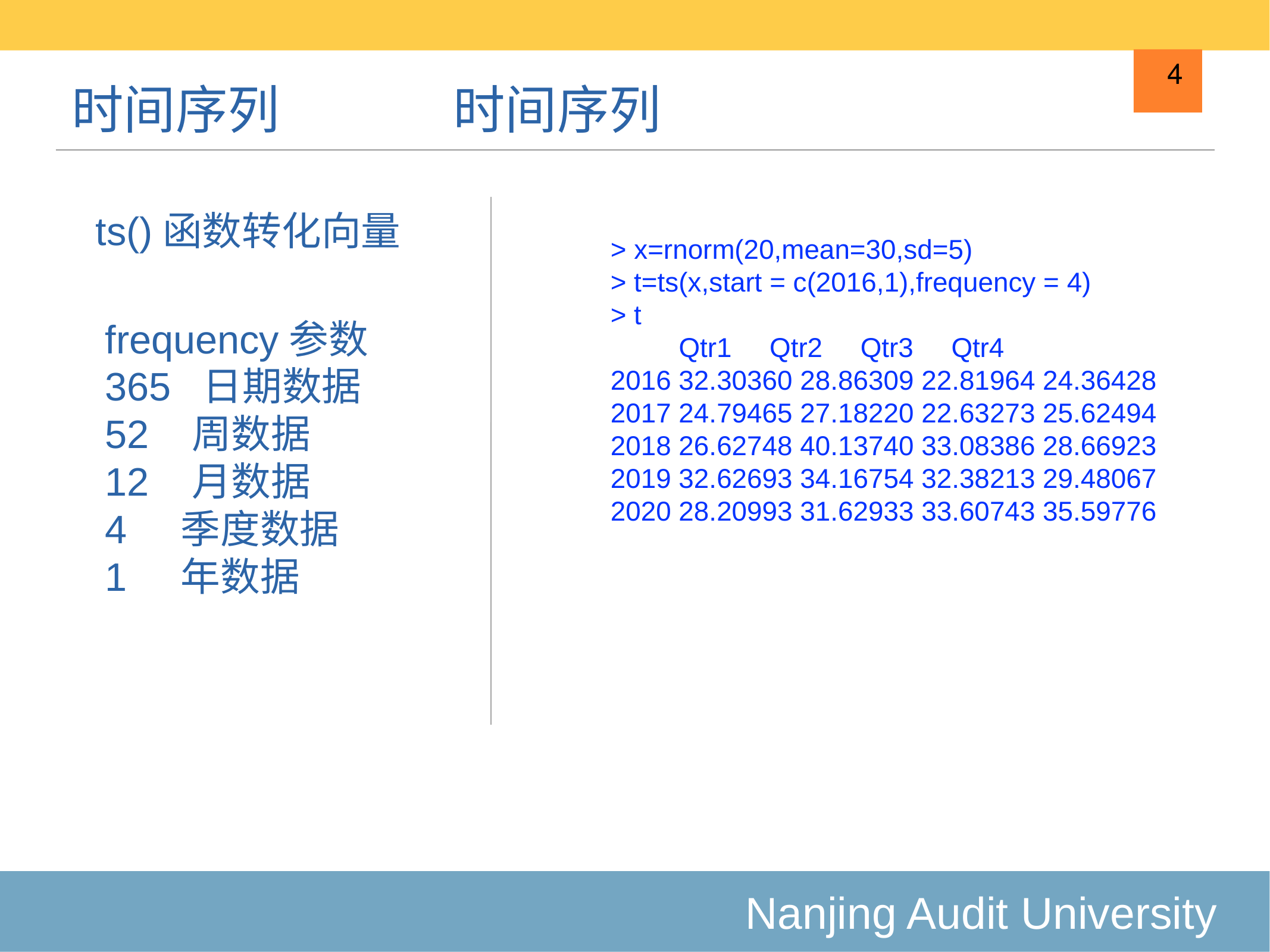

# 时间序列
时间序列
4
ts()函数转化向量
> x=rnorm(20,mean=30,sd=5)
> t=ts(x,start = c(2016,1),frequency = 4)
> t
         Qtr1     Qtr2     Qtr3     Qtr4
2016 32.30360 28.86309 22.81964 24.36428
2017 24.79465 27.18220 22.63273 25.62494
2018 26.62748 40.13740 33.08386 28.66923
2019 32.62693 34.16754 32.38213 29.48067
2020 28.20993 31.62933 33.60743 35.59776
frequency参数
365  日期数据
52   周数据
12   月数据
4    季度数据
1    年数据